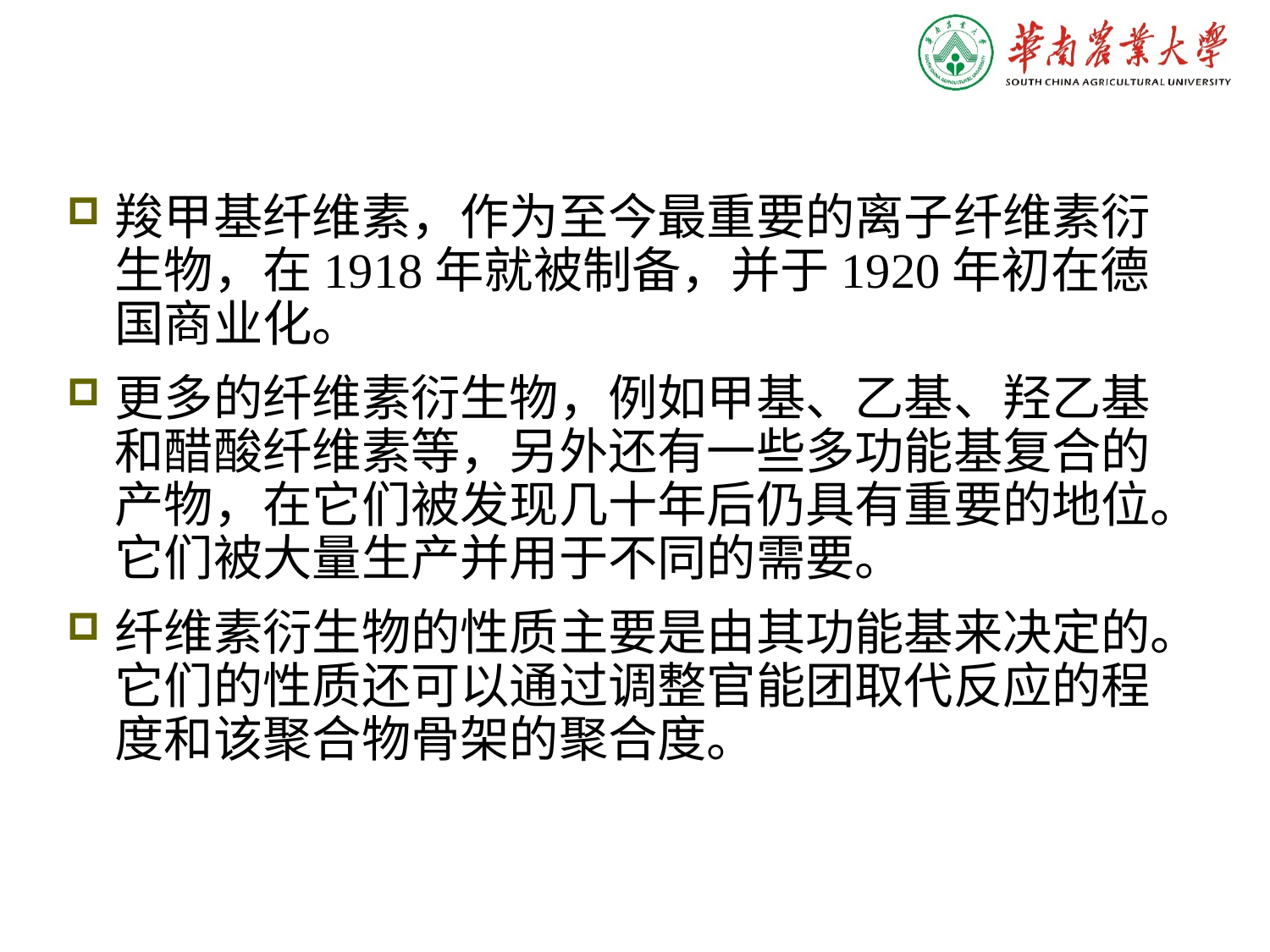

羧甲基纤维素，作为至今最重要的离子纤维素衍生物，在1918年就被制备，并于1920年初在德国商业化。
更多的纤维素衍生物，例如甲基、乙基、羟乙基和醋酸纤维素等，另外还有一些多功能基复合的产物，在它们被发现几十年后仍具有重要的地位。它们被大量生产并用于不同的需要。
纤维素衍生物的性质主要是由其功能基来决定的。它们的性质还可以通过调整官能团取代反应的程度和该聚合物骨架的聚合度。